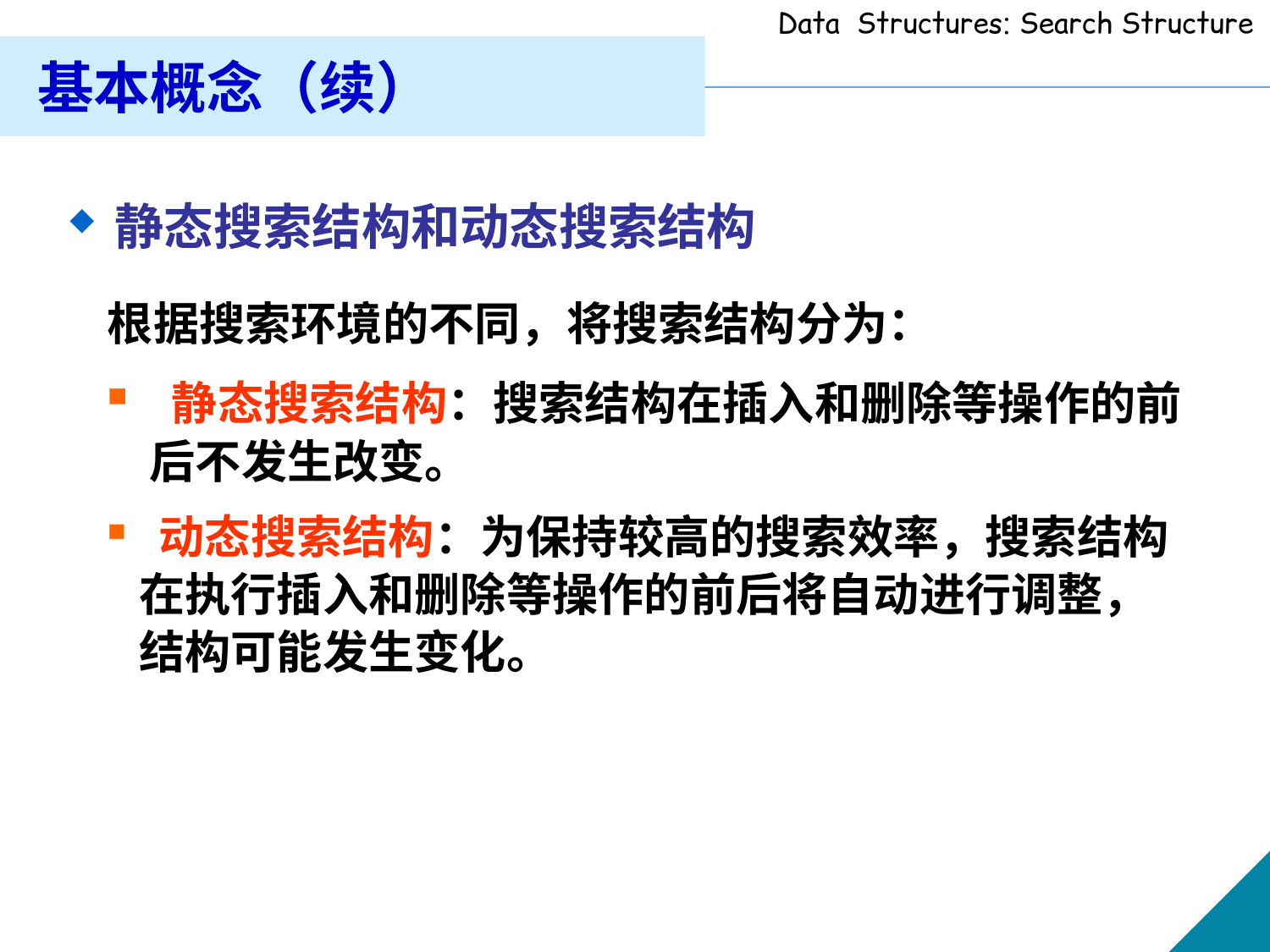

基本概念（续）
静态搜索结构和动态搜索结构
根据搜索环境的不同，将搜索结构分为：

  静态搜索结构：搜索结构在插入和删除等操作的前
   后不发生改变。

 动态搜索结构：为保持较高的搜索效率，搜索结构
  在执行插入和删除等操作的前后将自动进行调整，
  结构可能发生变化。